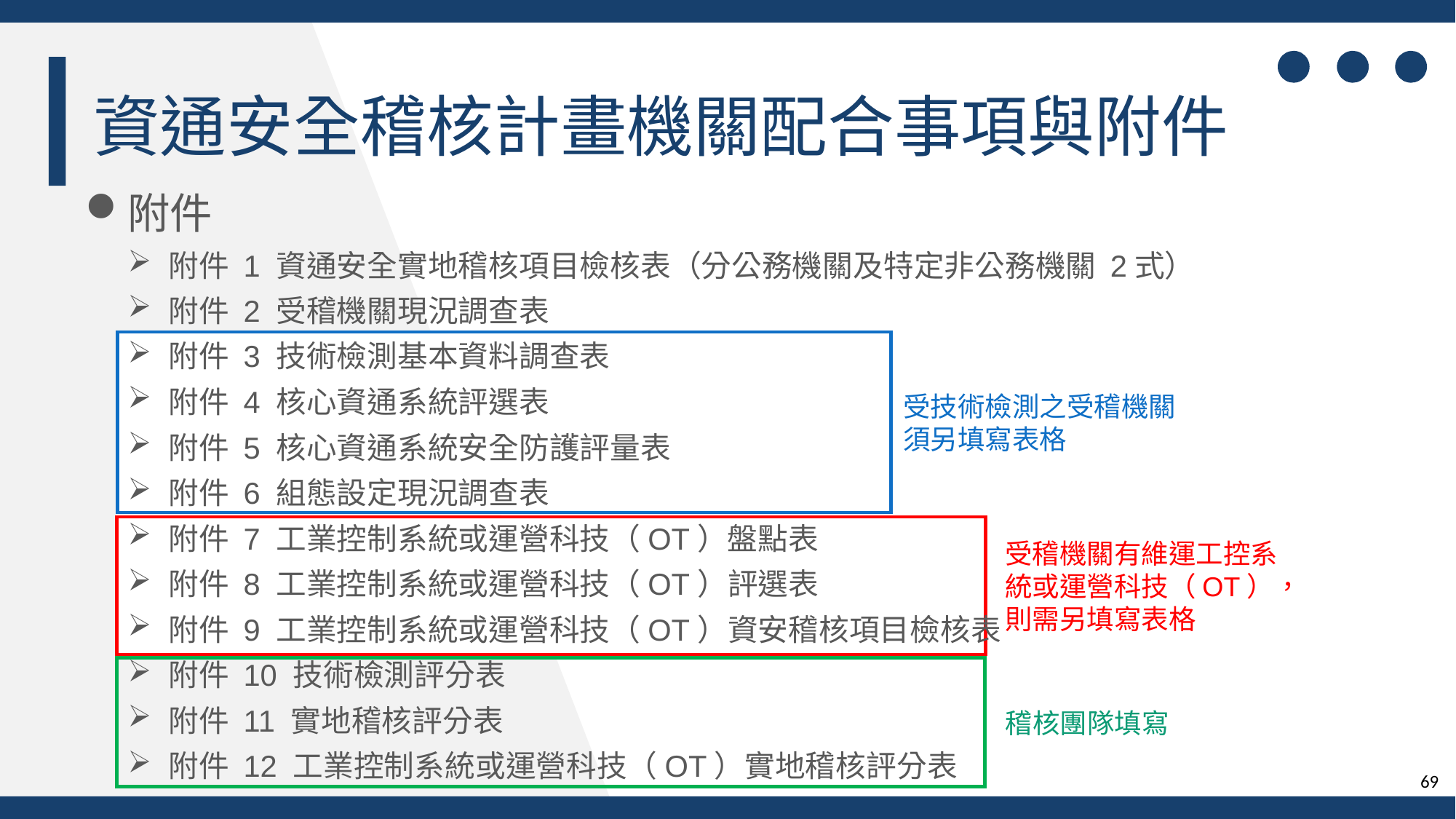

資通安全稽核計畫機關配合事項與附件
附件
附件 1 資通安全實地稽核項目檢核表（分公務機關及特定非公務機關 2式）
附件 2 受稽機關現況調查表
附件 3 技術檢測基本資料調查表
附件 4 核心資通系統評選表
附件 5 核心資通系統安全防護評量表
附件 6 組態設定現況調查表
附件 7 工業控制系統或運營科技（OT）盤點表
附件 8 工業控制系統或運營科技（OT）評選表
附件 9 工業控制系統或運營科技（OT）資安稽核項目檢核表
附件 10 技術檢測評分表
附件 11 實地稽核評分表
附件 12 工業控制系統或運營科技（OT）實地稽核評分表

受技術檢測之受稽機關
須另填寫表格

受稽機關有維運工控系統或運營科技（OT），
則需另填寫表格

稽核團隊填寫